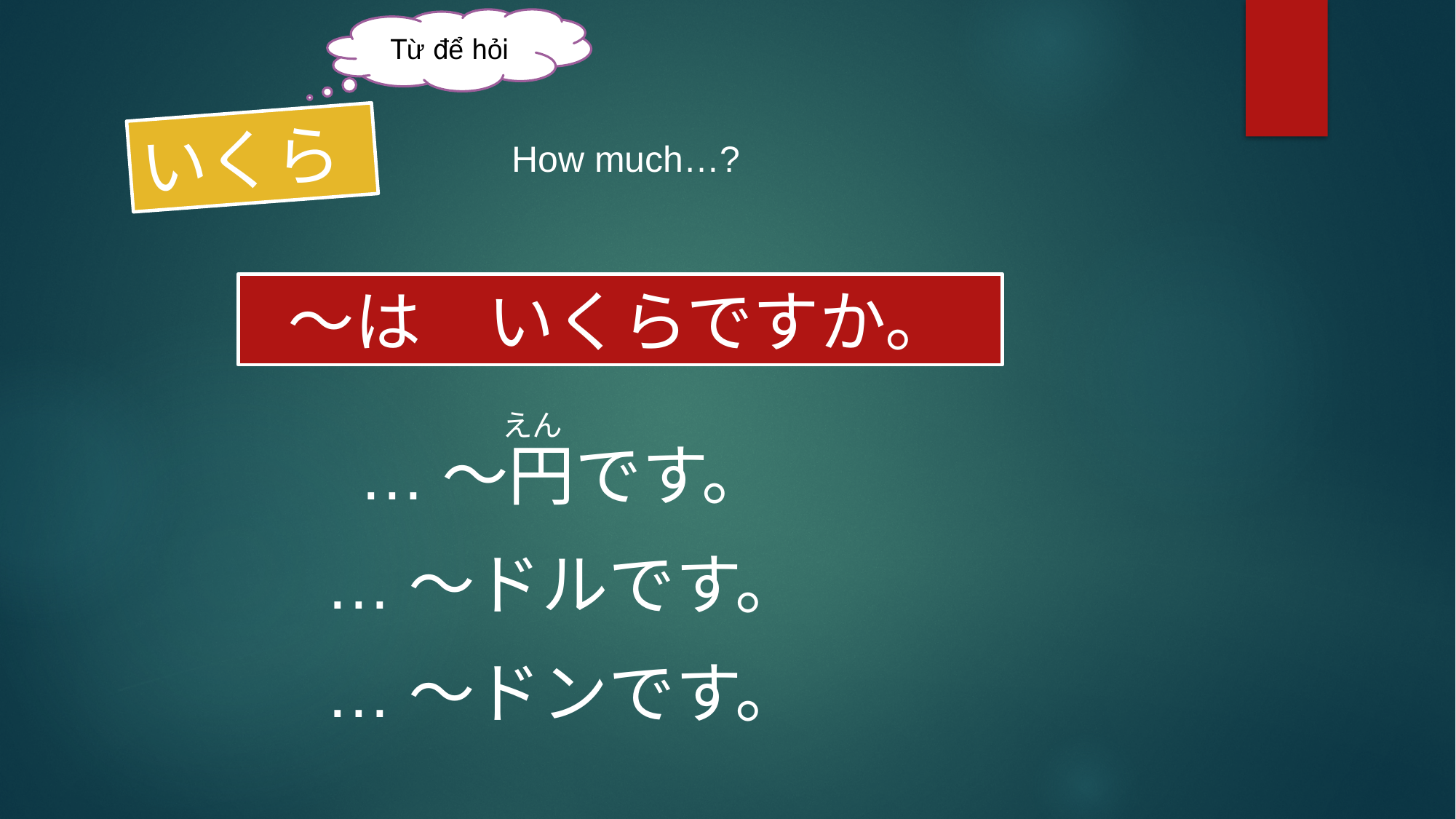

Từ để hỏi
いくら
How much…?
～は　いくらですか。
えん
…～円です。
…～ドルです。
…～ドンです。